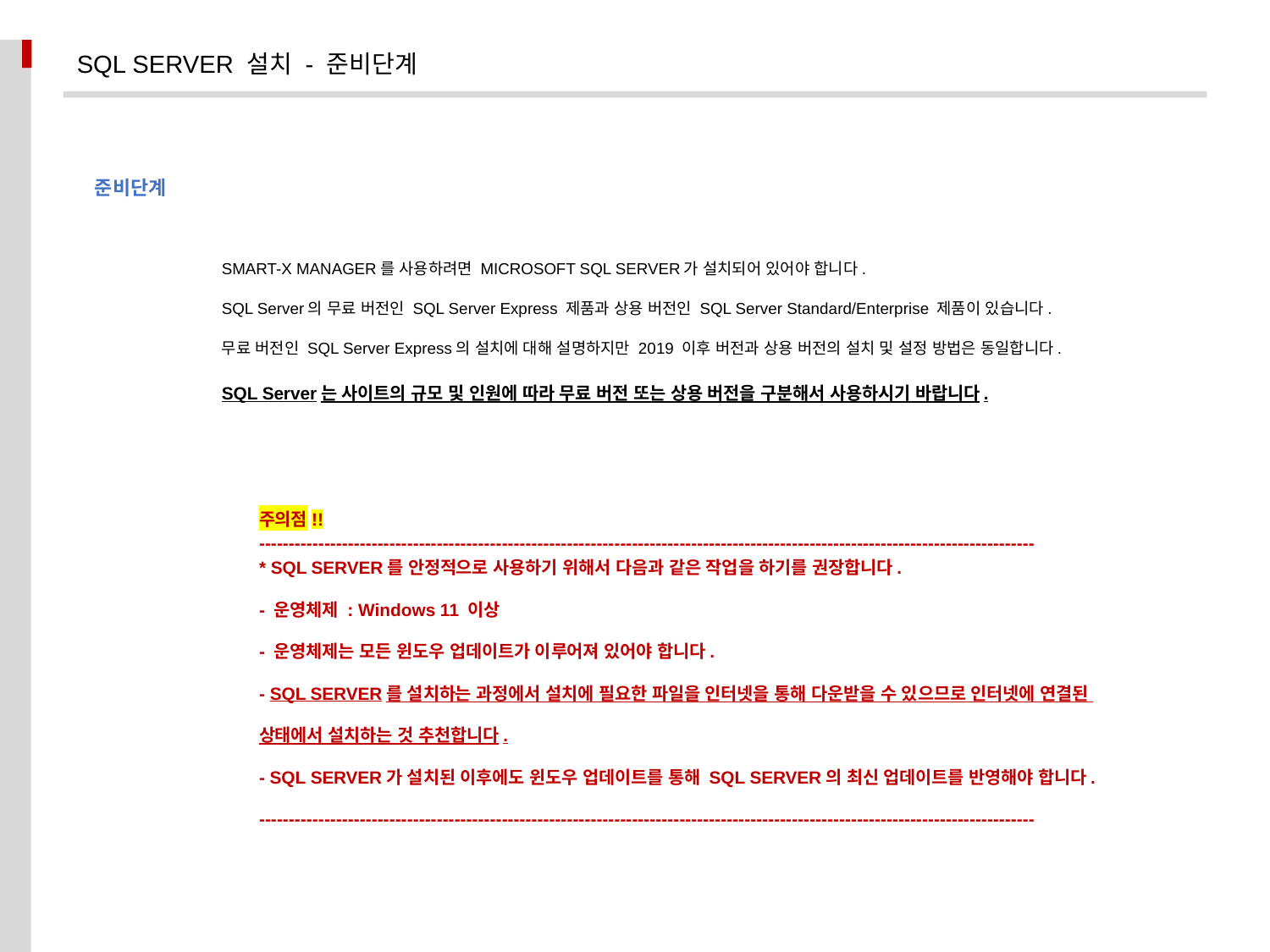

SQL SERVER 설치 - 준비단계

준비단계

	SMART-X MANAGER를 사용하려면 MICROSOFT SQL SERVER가 설치되어 있어야 합니다.
	SQL Server의 무료 버전인 SQL Server Express 제품과 상용 버전인 SQL Server Standard/Enterprise 제품이 있습니다.
	무료 버전인 SQL Server Express의 설치에 대해 설명하지만 2019 이후 버전과 상용 버전의 설치 및 설정 방법은 동일합니다.
	SQL Server는 사이트의 규모 및 인원에 따라 무료 버전 또는 상용 버전을 구분해서 사용하시기 바랍니다.

	주의점!!
	-----------------------------------------------------------------------------------------------------------------------------------
	* SQL SERVER를 안정적으로 사용하기 위해서 다음과 같은 작업을 하기를 권장합니다.
	- 운영체제 : Windows 11 이상
	- 운영체제는 모든 윈도우 업데이트가 이루어져 있어야 합니다.
	- SQL SERVER를 설치하는 과정에서 설치에 필요한 파일을 인터넷을 통해 다운받을 수 있으므로 인터넷에 연결된
	상태에서 설치하는 것 추천합니다.
	- SQL SERVER가 설치된 이후에도 윈도우 업데이트를 통해 SQL SERVER의 최신 업데이트를 반영해야 합니다.
	-----------------------------------------------------------------------------------------------------------------------------------